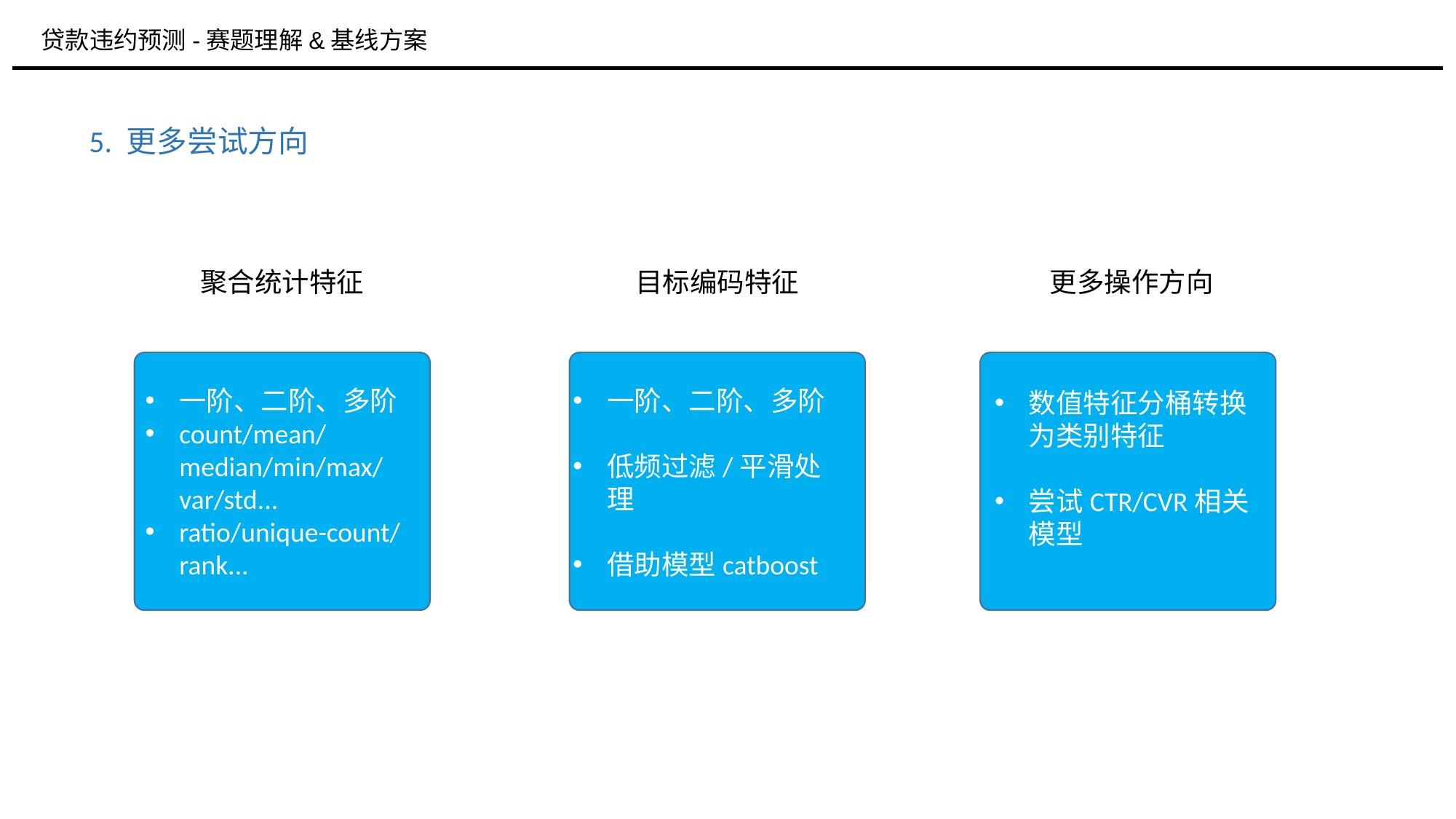

贷款违约预测-赛题理解&基线方案
5. 更多尝试方向
聚合统计特征
目标编码特征
更多操作方向

一阶、二阶、多阶
count/mean/median/min/max/var/std...
ratio/unique-count/rank...

一阶、二阶、多阶

低频过滤/平滑处理

借助模型catboost
数值特征分桶转换为类别特征

尝试CTR/CVR相关模型